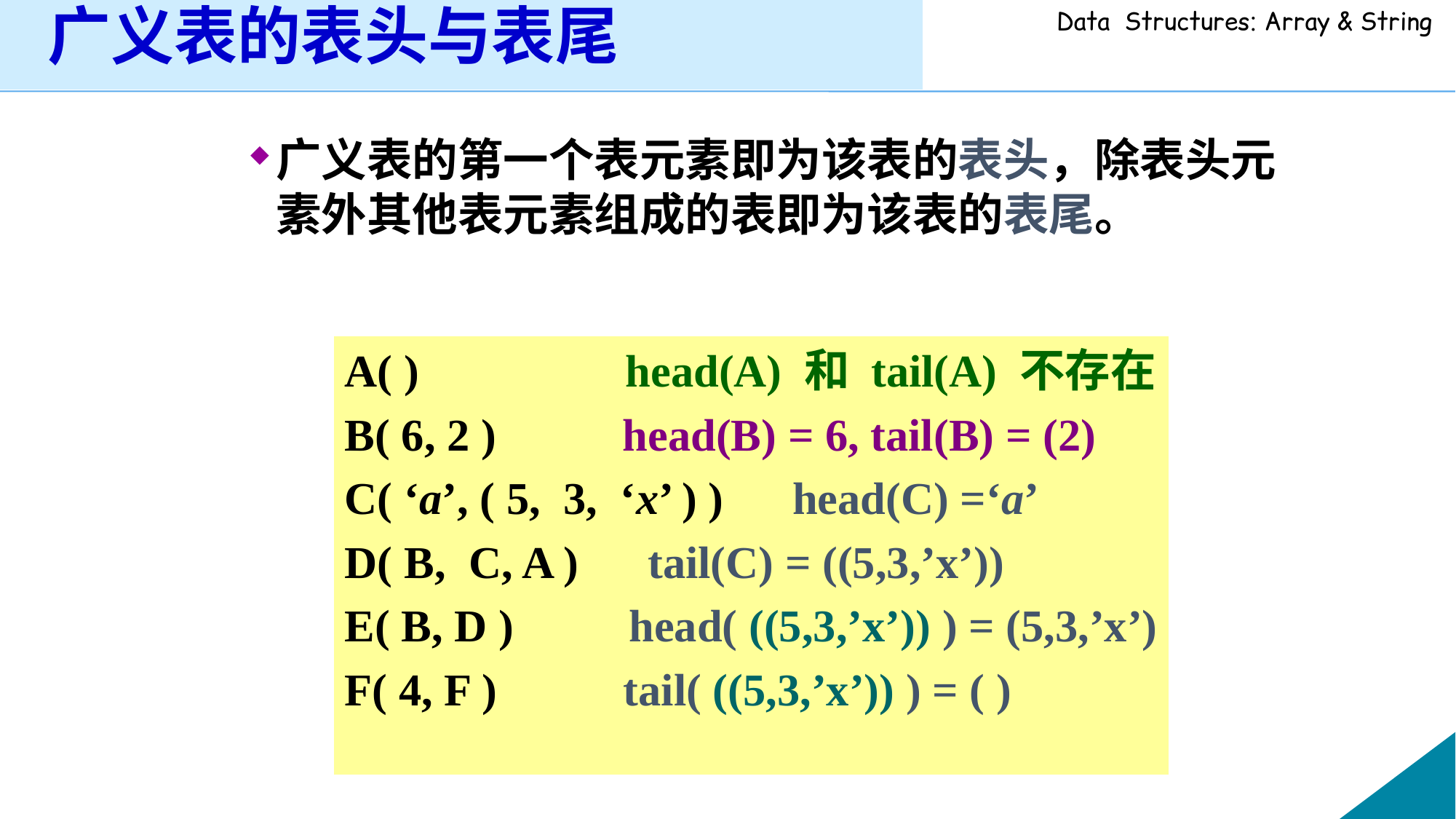

# 广义表的表头与表尾
广义表的第一个表元素即为该表的表头，除表头元素外其他表元素组成的表即为该表的表尾。
A( )                  head(A) 和 tail(A) 不存在
B( 6, 2 )           head(B) = 6, tail(B) = (2)
C( ‘a’, ( 5,  3,  ‘x’ ) )      head(C) =‘a’
D( B,  C, A )      tail(C) = ((5,3,’x’))
E( B, D )          head( ((5,3,’x’)) ) = (5,3,’x’)
F( 4, F )           tail( ((5,3,’x’)) ) = ( )